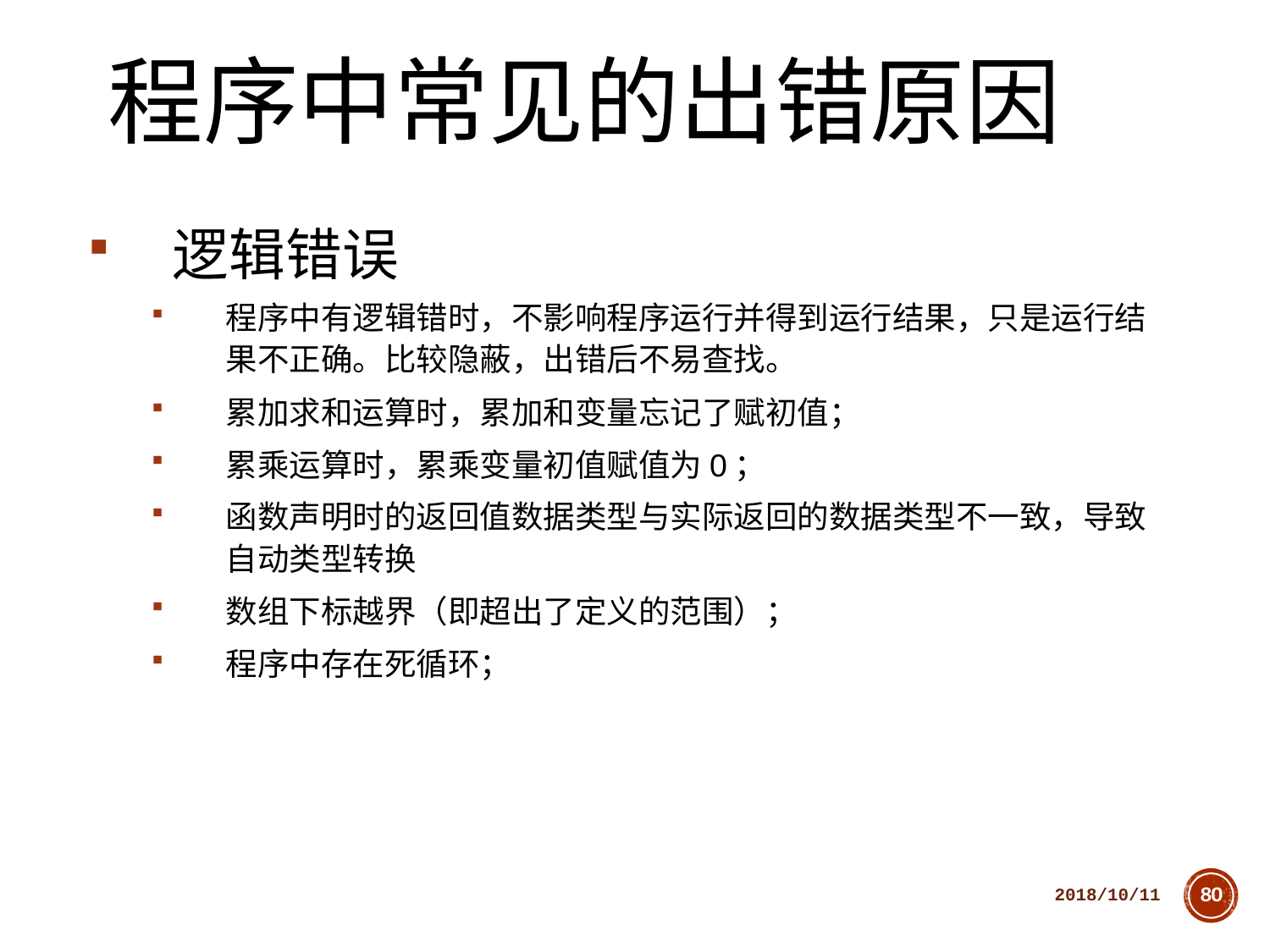

# 程序中常见的出错原因
逻辑错误
程序中有逻辑错时，不影响程序运行并得到运行结果，只是运行结果不正确。比较隐蔽，出错后不易查找。
累加求和运算时，累加和变量忘记了赋初值；
累乘运算时，累乘变量初值赋值为0；
函数声明时的返回值数据类型与实际返回的数据类型不一致，导致自动类型转换
数组下标越界（即超出了定义的范围）；
程序中存在死循环；
2018/10/11
80